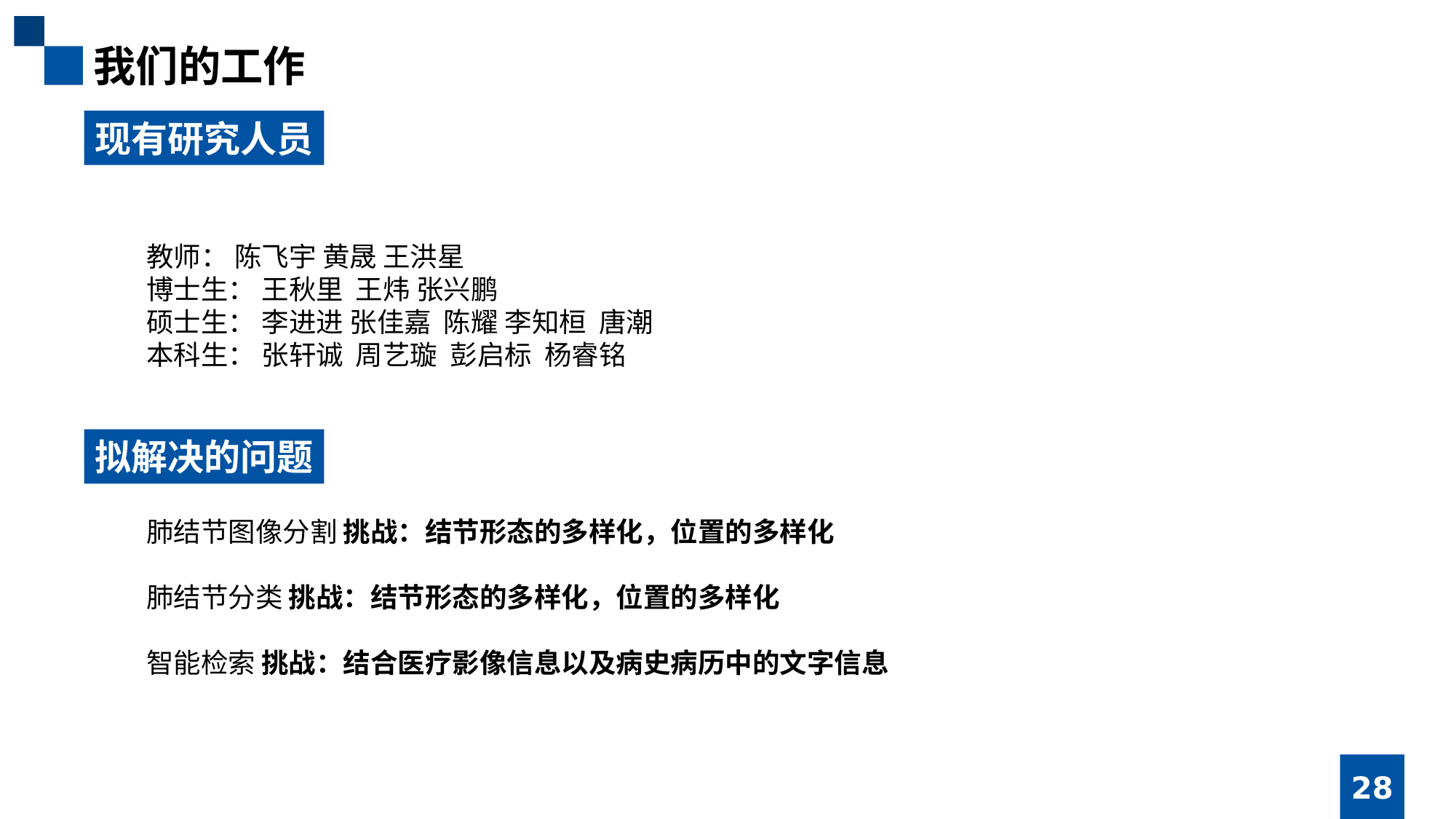

我们的工作
现有研究人员

教师： 陈飞宇 黄晟 王洪星
博士生： 王秋里  王炜 张兴鹏
硕士生： 李进进 张佳嘉  陈耀 李知桓  唐潮
本科生： 张轩诚  周艺璇  彭启标  杨睿铭
拟解决的问题
肺结节图像分割 挑战：结节形态的多样化，位置的多样化

肺结节分类 挑战：结节形态的多样化，位置的多样化

智能检索 挑战：结合医疗影像信息以及病史病历中的文字信息
28